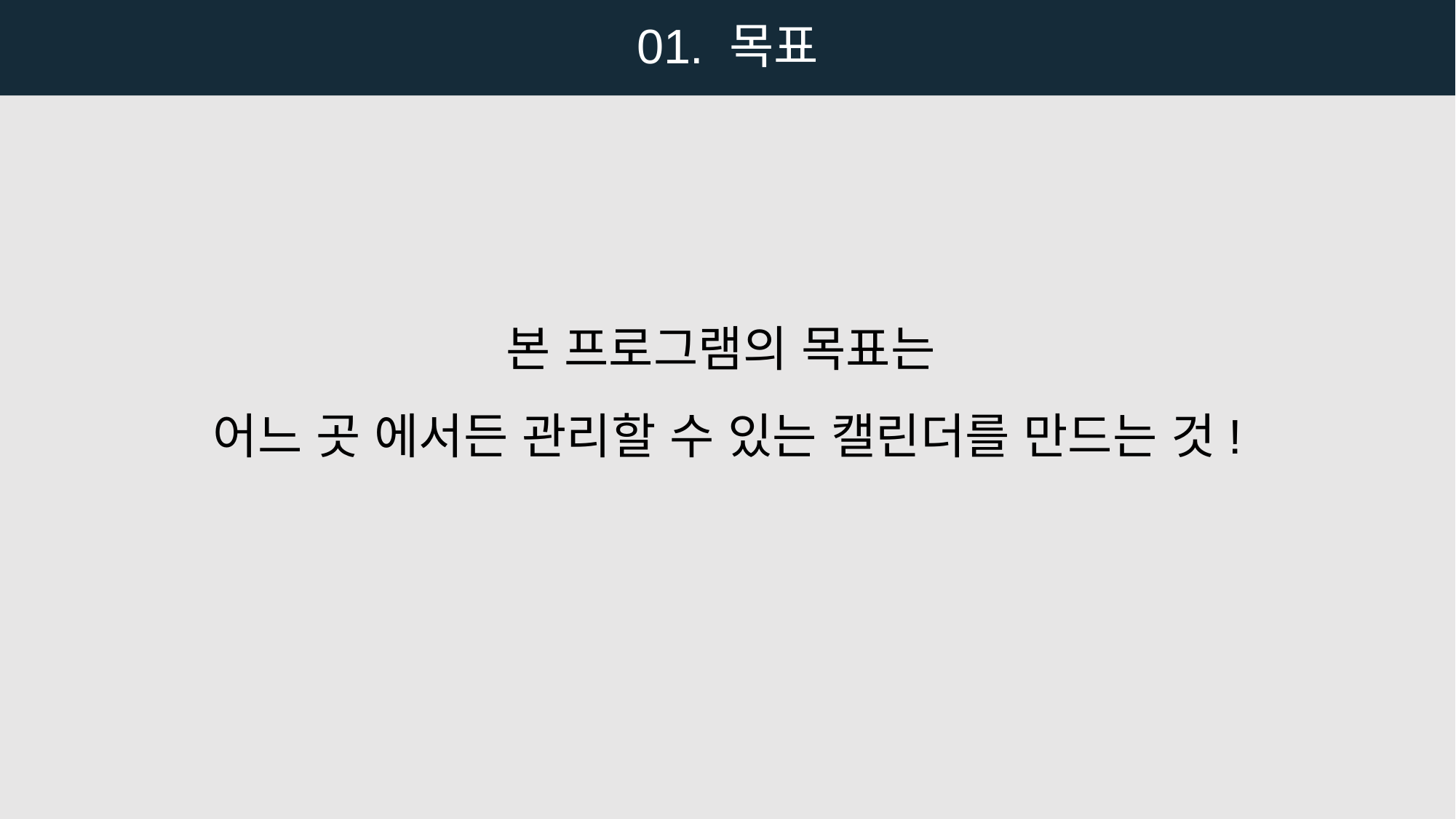

01. 목표
본 프로그램의 목표는
어느 곳 에서든 관리할 수 있는 캘린더를 만드는 것!